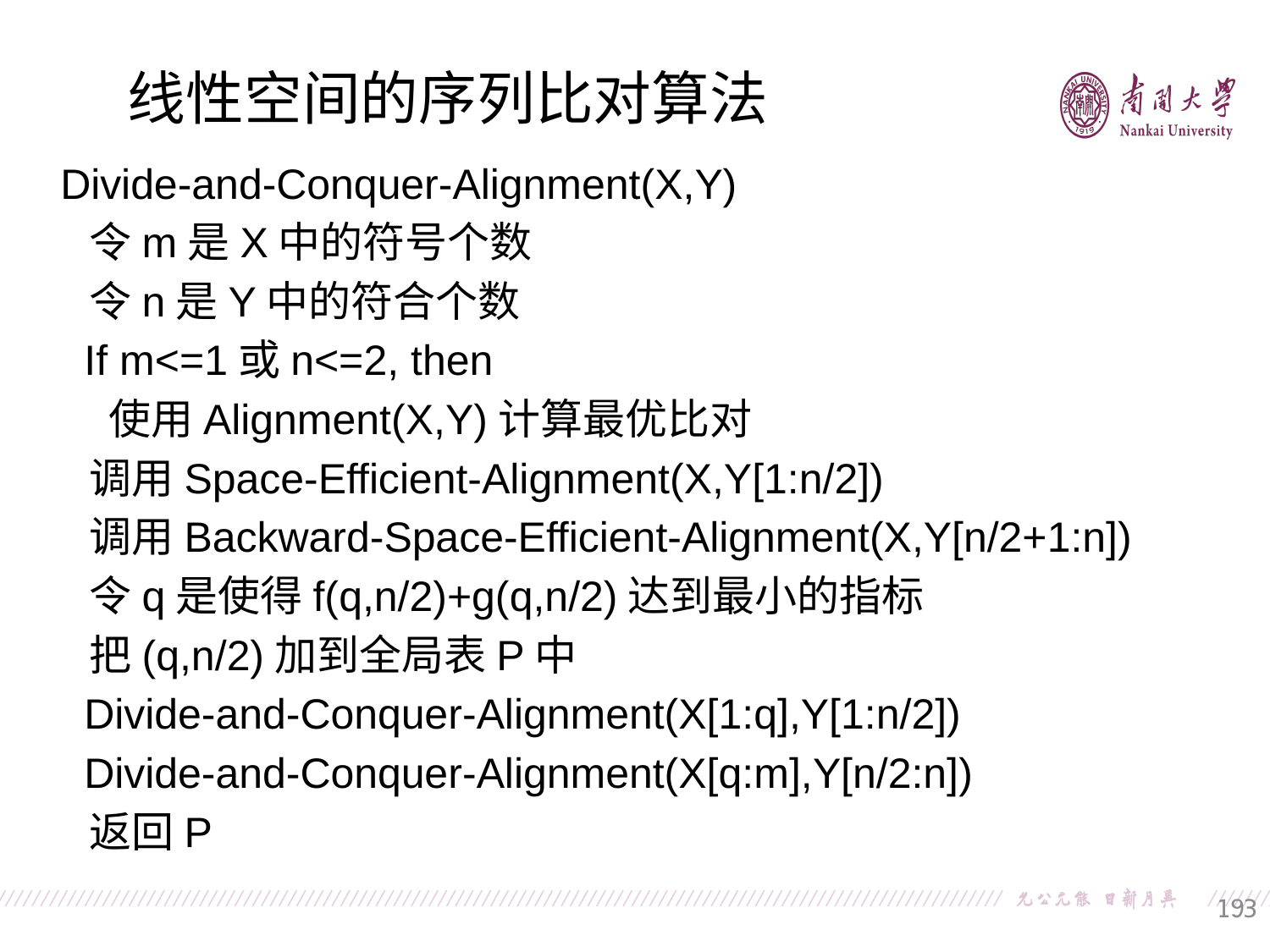

线性空间的序列比对算法
Divide-and-Conquer-Alignment(X,Y)
  令m是X中的符号个数
  令n是Y中的符合个数
  If m<=1或n<=2, then
    使用Alignment(X,Y)计算最优比对
  调用Space-Efficient-Alignment(X,Y[1:n/2])
  调用Backward-Space-Efficient-Alignment(X,Y[n/2+1:n])
  令q是使得f(q,n/2)+g(q,n/2)达到最小的指标
  把(q,n/2)加到全局表P中
  Divide-and-Conquer-Alignment(X[1:q],Y[1:n/2])
  Divide-and-Conquer-Alignment(X[q:m],Y[n/2:n])
  返回P
193